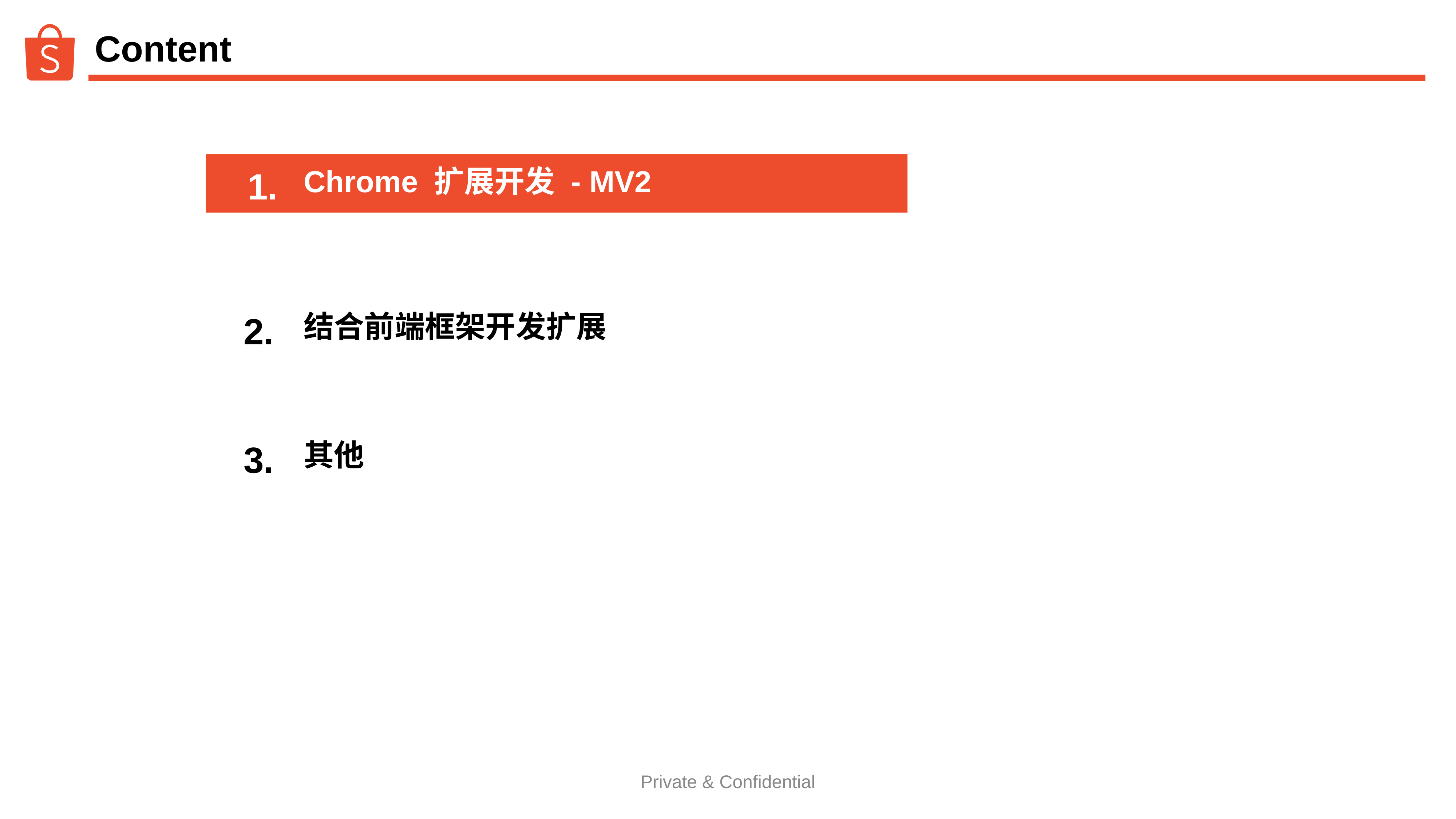

# Content

Chrome 扩展开发 - MV2
1.
结合前端框架开发扩展
2.
其他
3.
Private & Confidential
2